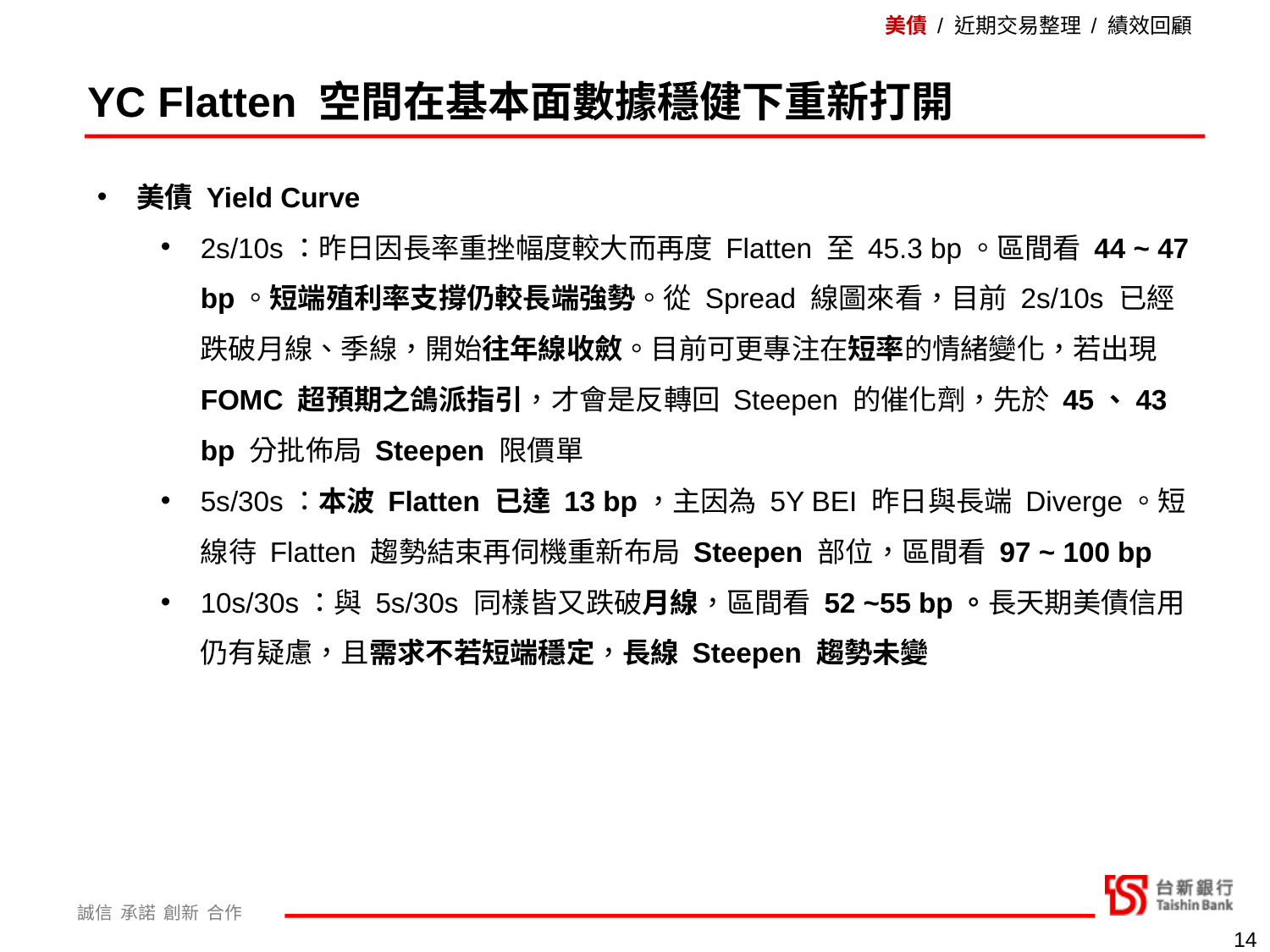

美債 / 近期交易整理 / 績效回顧
YC Flatten 空間在基本面數據穩健下重新打開
美債 Yield Curve
2s/10s：昨日因長率重挫幅度較大而再度 Flatten 至 45.3 bp。區間看 44 ~ 47 bp。短端殖利率支撐仍較長端強勢。從 Spread 線圖來看，目前 2s/10s 已經跌破月線、季線，開始往年線收斂。目前可更專注在短率的情緒變化，若出現 FOMC 超預期之鴿派指引，才會是反轉回 Steepen 的催化劑，先於 45、43 bp 分批佈局 Steepen 限價單
5s/30s：本波 Flatten 已達 13 bp，主因為 5Y BEI 昨日與長端 Diverge。短線待 Flatten 趨勢結束再伺機重新布局 Steepen 部位，區間看 97 ~ 100 bp
10s/30s：與 5s/30s 同樣皆又跌破月線，區間看 52 ~55 bp。長天期美債信用仍有疑慮，且需求不若短端穩定，長線 Steepen 趨勢未變
14